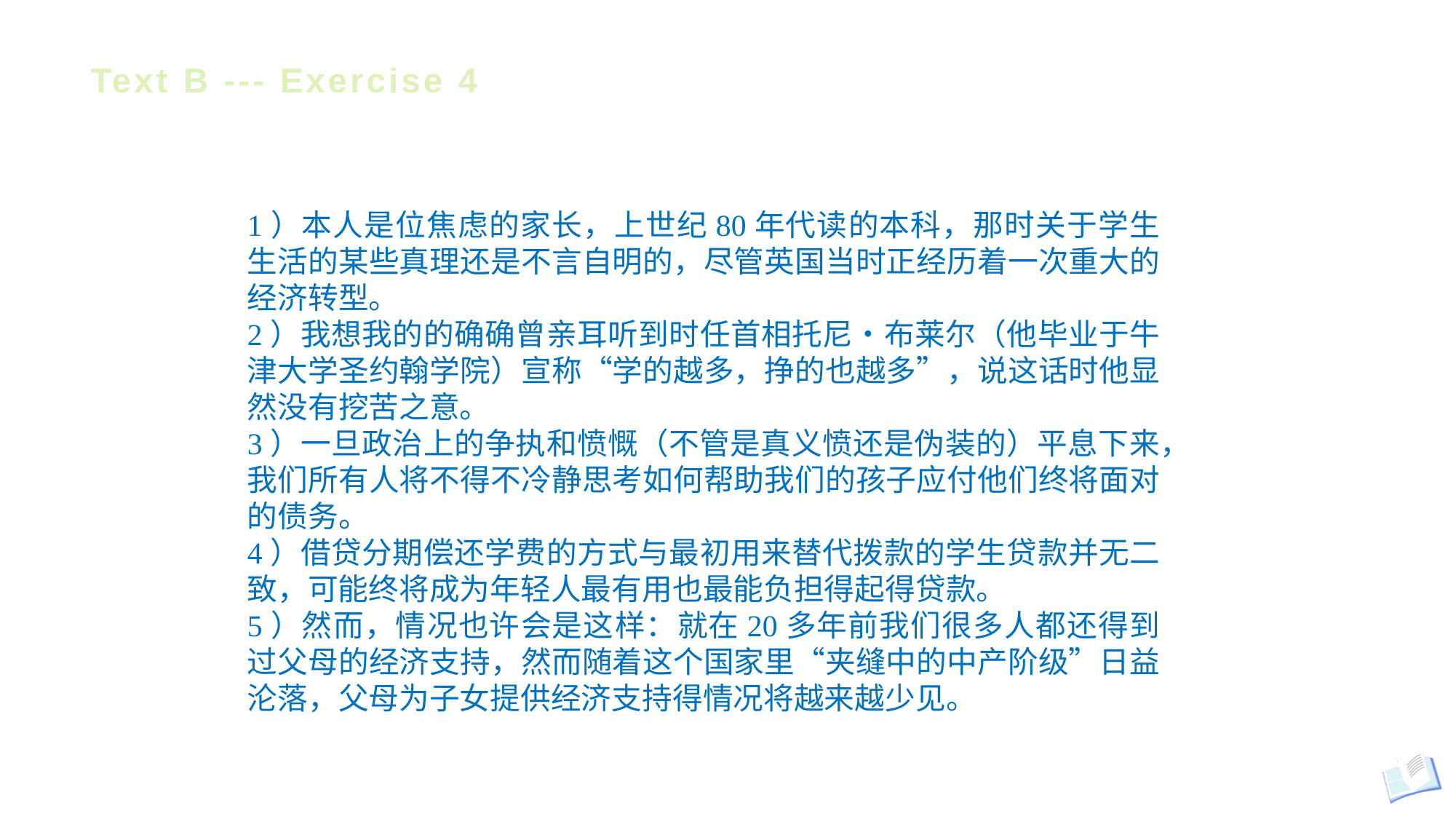

# Text B --- Exercise 4
1）本人是位焦虑的家长，上世纪80年代读的本科，那时关于学生生活的某些真理还是不言自明的，尽管英国当时正经历着一次重大的经济转型。
2）我想我的的确确曾亲耳听到时任首相托尼・布莱尔（他毕业于牛津大学圣约翰学院）宣称“学的越多，挣的也越多”，说这话时他显然没有挖苦之意。
3）一旦政治上的争执和愤慨（不管是真义愤还是伪装的）平息下来，我们所有人将不得不冷静思考如何帮助我们的孩子应付他们终将面对的债务。
4）借贷分期偿还学费的方式与最初用来替代拨款的学生贷款并无二致，可能终将成为年轻人最有用也最能负担得起得贷款。
5）然而，情况也许会是这样：就在20多年前我们很多人都还得到过父母的经济支持，然而随着这个国家里“夹缝中的中产阶级”日益沦落，父母为子女提供经济支持得情况将越来越少见。